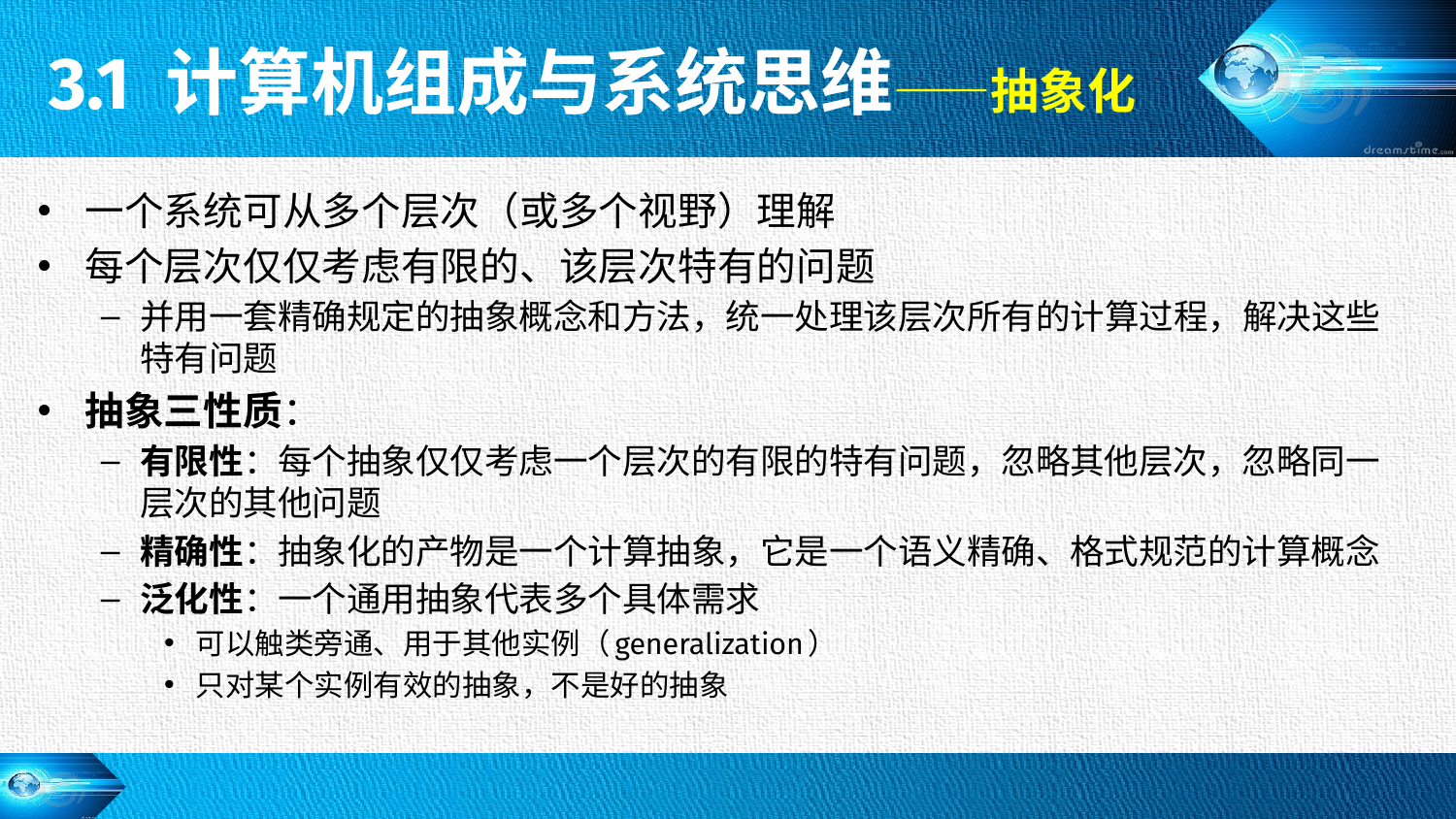

3.1 计算机组成与系统思维——抽象化
一个系统可从多个层次（或多个视野）理解
每个层次仅仅考虑有限的、该层次特有的问题
并用一套精确规定的抽象概念和方法，统一处理该层次所有的计算过程，解决这些特有问题
抽象三性质：
有限性：每个抽象仅仅考虑一个层次的有限的特有问题，忽略其他层次，忽略同一层次的其他问题
精确性：抽象化的产物是一个计算抽象，它是一个语义精确、格式规范的计算概念
泛化性：一个通用抽象代表多个具体需求
可以触类旁通、用于其他实例（generalization）
只对某个实例有效的抽象，不是好的抽象